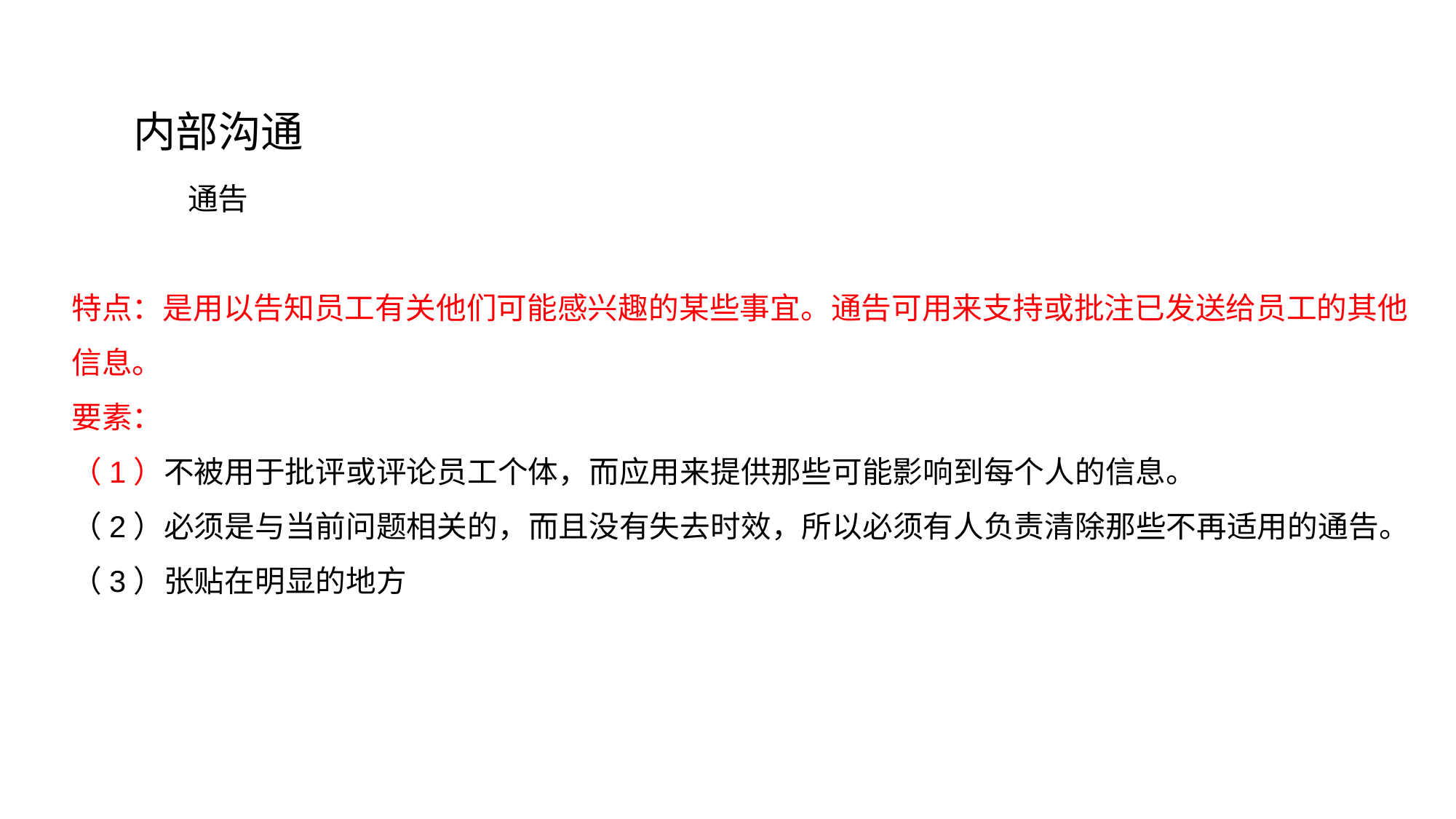

内部沟通
通告
特点：是用以告知员工有关他们可能感兴趣的某些事宜。通告可用来支持或批注已发送给员工的其他信息。
要素：
（1）不被用于批评或评论员工个体，而应用来提供那些可能影响到每个人的信息。
（2）必须是与当前问题相关的，而且没有失去时效，所以必须有人负责清除那些不再适用的通告。
（3）张贴在明显的地方